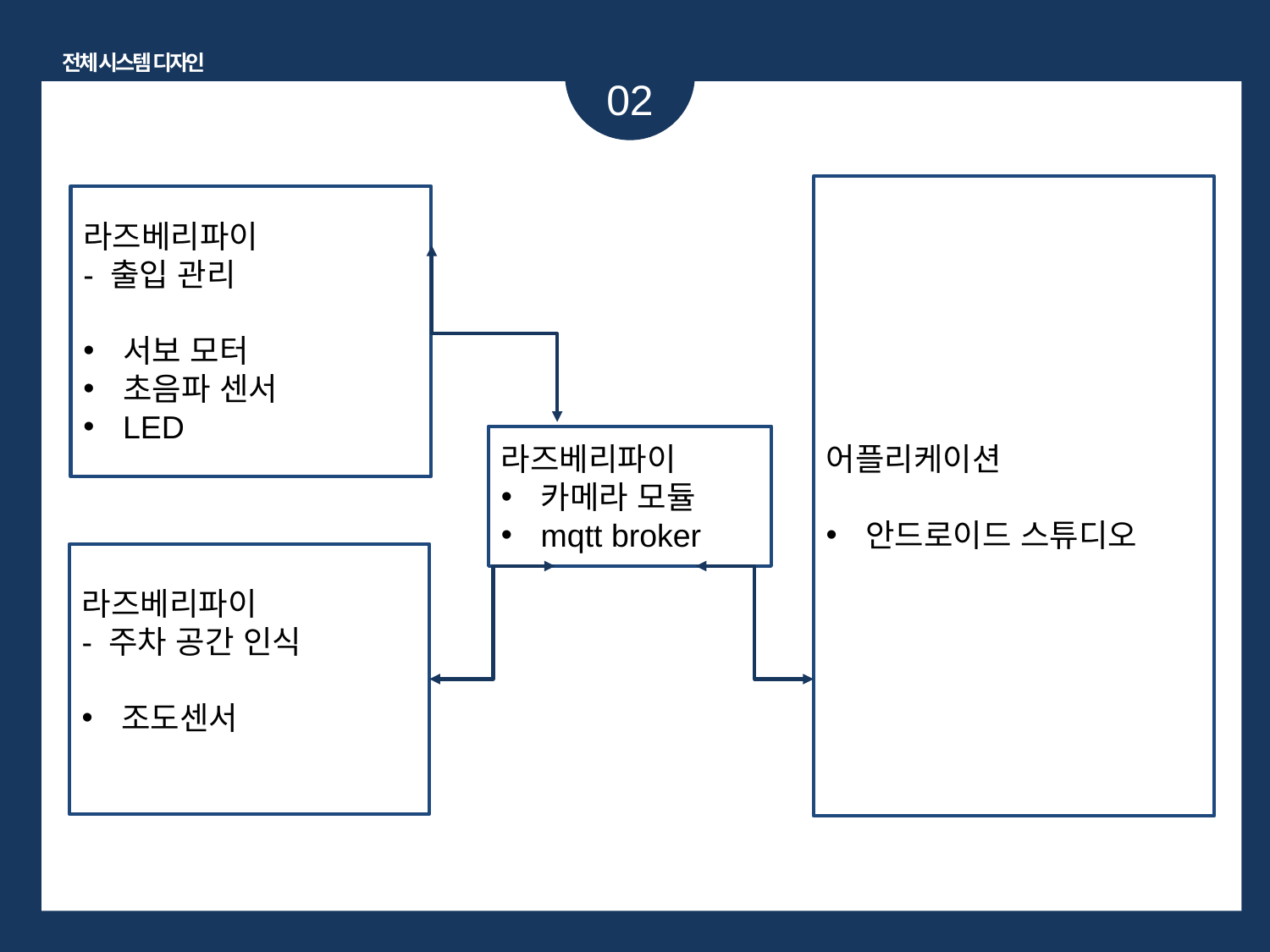

전체 시스템 디자인
02

어플리케이션

안드로이드 스튜디오
라즈베리파이
- 출입 관리

서보 모터
초음파 센서
LED
라즈베리파이
카메라 모듈
mqtt broker
라즈베리파이
- 주차 공간 인식

조도센서